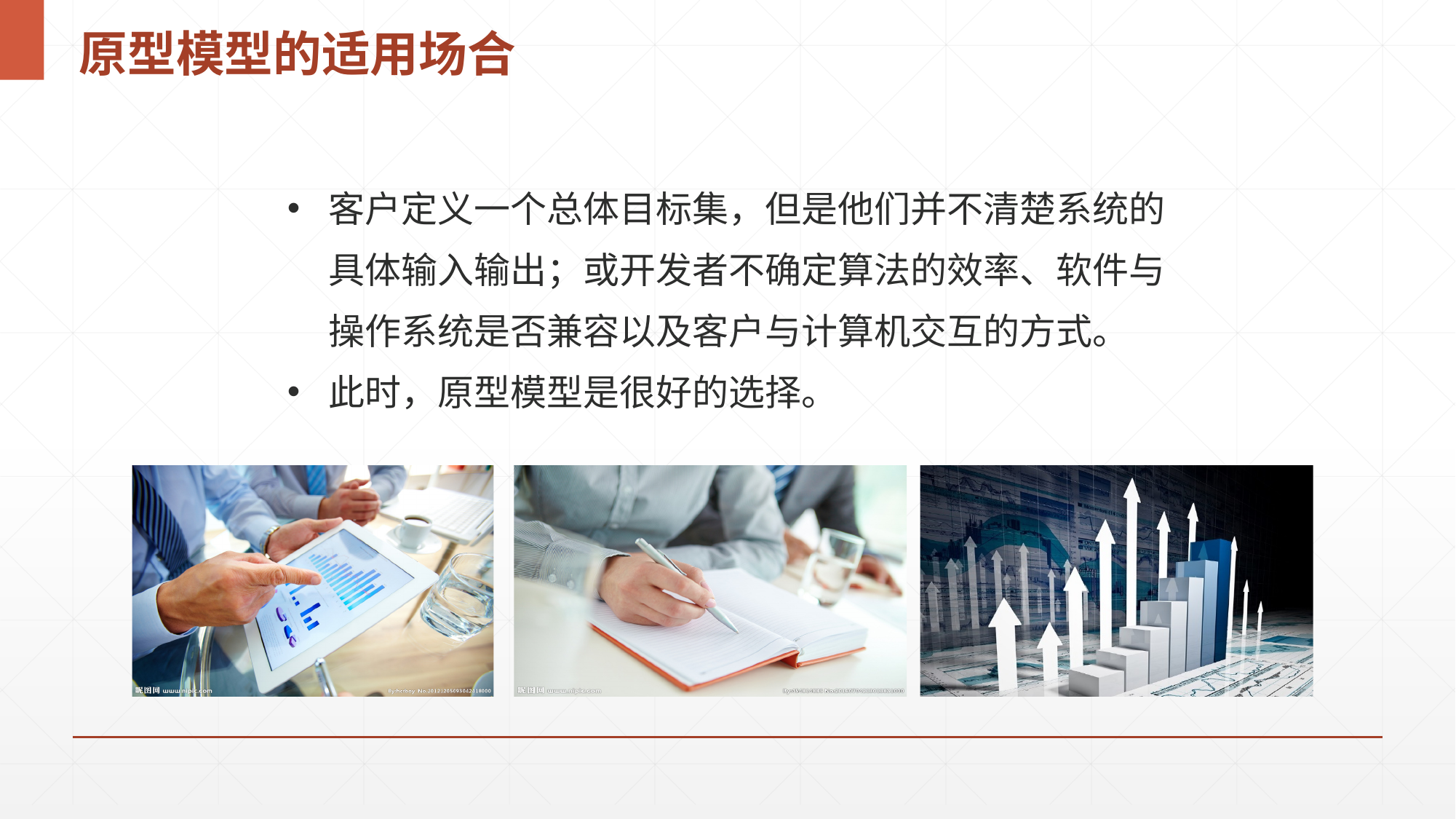

# 原型模型的适用场合
客户定义一个总体目标集，但是他们并不清楚系统的具体输入输出；或开发者不确定算法的效率、软件与操作系统是否兼容以及客户与计算机交互的方式。
此时，原型模型是很好的选择。